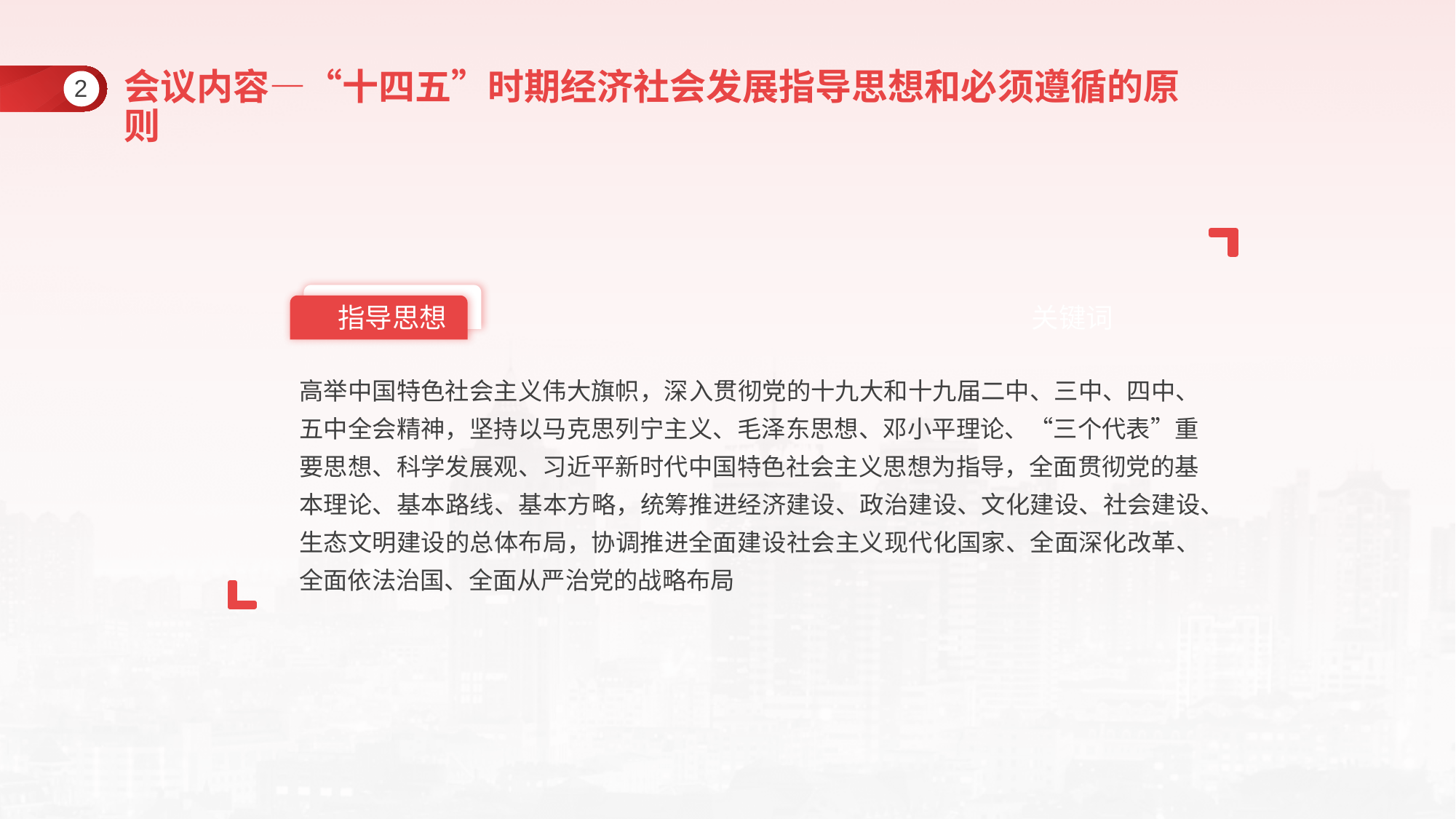

会议内容—“十四五”时期经济社会发展指导思想和必须遵循的原则
2

指导思想
关键词

高举中国特色社会主义伟大旗帜，深入贯彻党的十九大和十九届二中、三中、四中、五中全会精神，坚持以马克思列宁主义、毛泽东思想、邓小平理论、“三个代表”重要思想、科学发展观、习近平新时代中国特色社会主义思想为指导，全面贯彻党的基本理论、基本路线、基本方略，统筹推进经济建设、政治建设、文化建设、社会建设、生态文明建设的总体布局，协调推进全面建设社会主义现代化国家、全面深化改革、全面依法治国、全面从严治党的战略布局